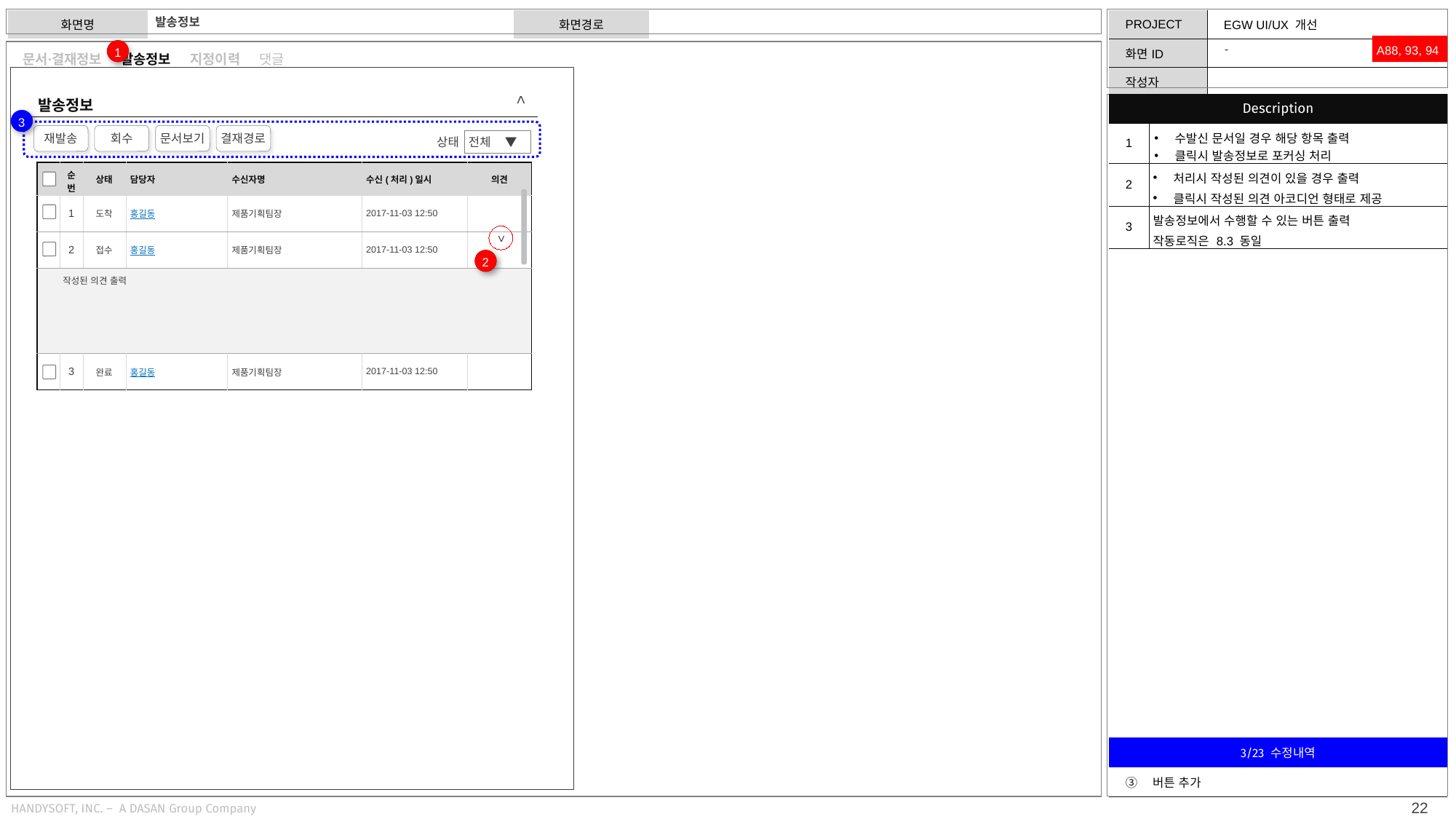

발송정보
A88, 93, 94
-
1
문서∙결재정보     발송정보     지정이력     댓글

발송정보
<
| Description |  |
| --- | --- |
| 1 | 수발신 문서일 경우 해당 항목 출력 클릭시 발송정보로 포커싱 처리 |
| 2 | 처리시 작성된 의견이 있을 경우 출력 클릭시 작성된 의견 아코디언 형태로 제공 |
| 3 | 발송정보에서 수행할 수 있는 버튼 출력 작동로직은 8.3 동일 |
3

재발송
회수
문서보기
결재경로
전체    ▼
상태
|  | 순번 | 상태 | 담당자 | 수신자명 | 수신(처리)일시 | 의견 |
| --- | --- | --- | --- | --- | --- | --- |
|  | 1 | 도착 | 홍길동 | 제품기획팀장 | 2017-11-03 12:50 |  |
|  | 2 | 접수 | 홍길동 | 제품기획팀장 | 2017-11-03 12:50 |  |
| 작성된 의견 출력 |  |  |  |  |  |  |
|  | 3 | 완료 | 홍길동 | 제품기획팀장 | 2017-11-03 12:50 |  |

>

2

| 3/23 수정내역 |
| --- |
| 버튼 추가 |